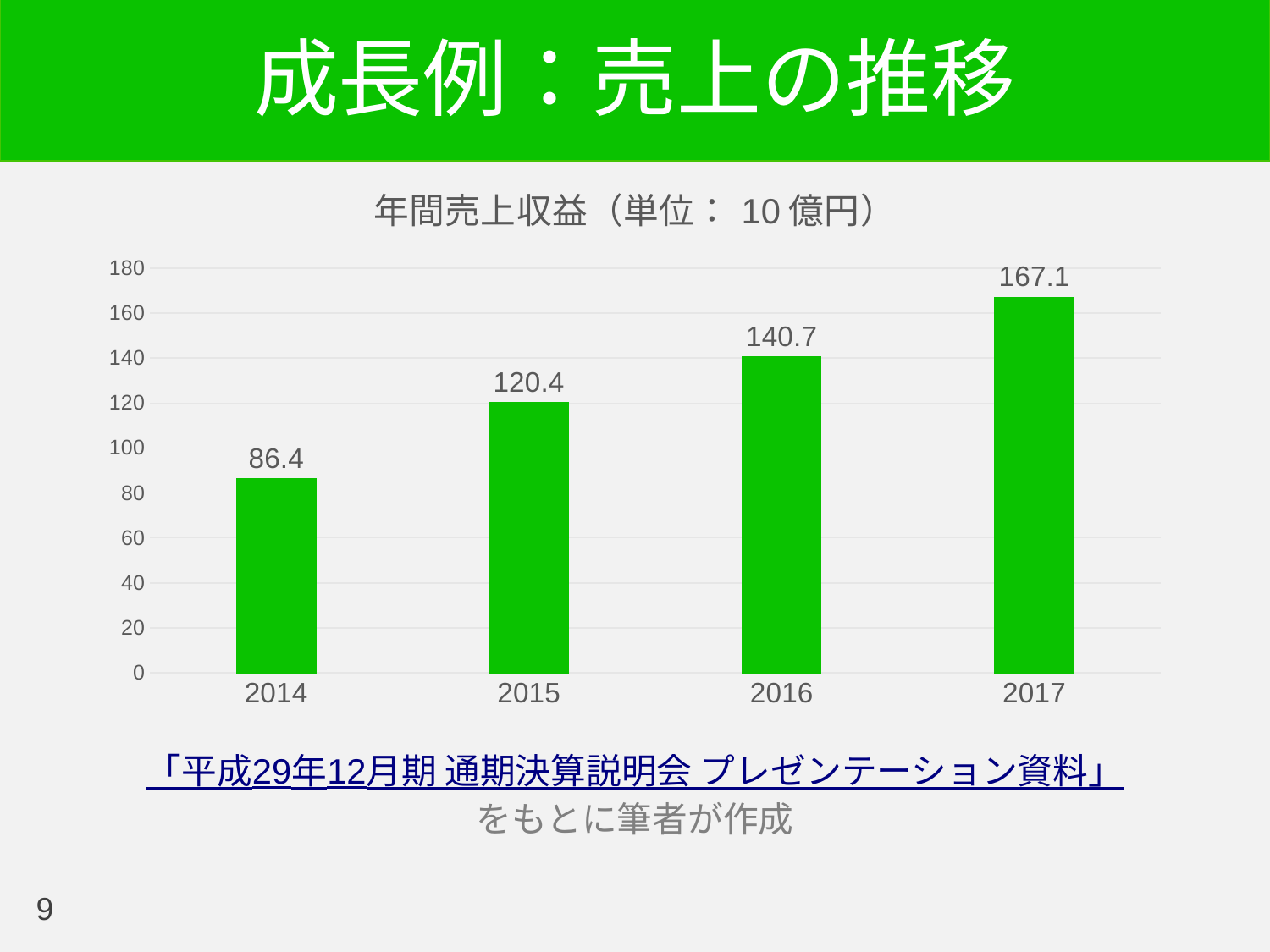

# 成長例：売上の推移

### Chart: 年間売上収益（単位：10億円）

| Category | 年間売上収益 |
|---|---|
| 2014.0 | 86.4 |
| 2015.0 | 120.4 |
| 2016.0 | 140.7 |
| 2017.0 | 167.1 |
「平成29年12月期 通期決算説明会 プレゼンテーション資料」
をもとに筆者が作成
9